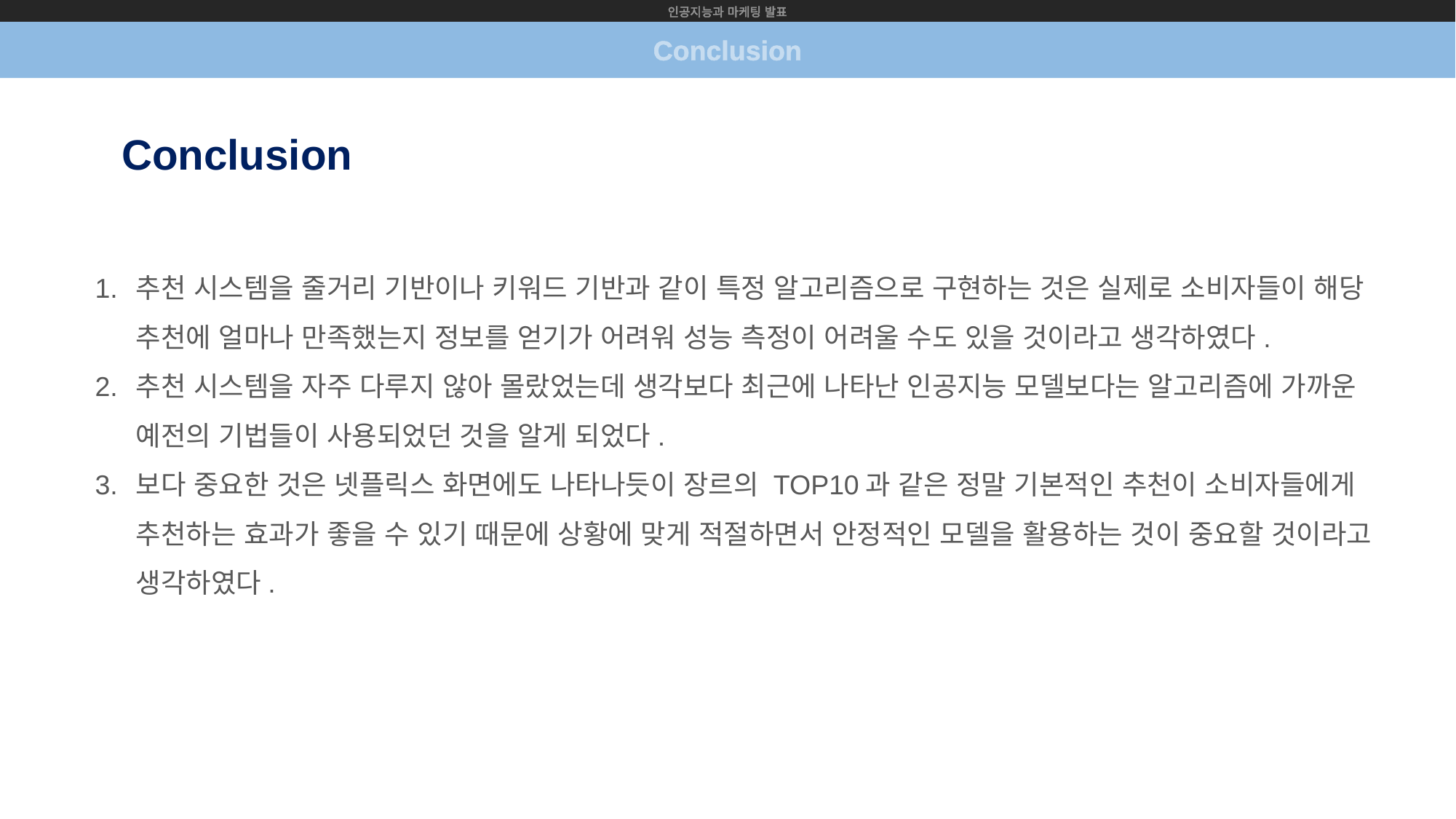

인공지능과 마케팅 발표

Conclusion

Conclusion

추천 시스템을 줄거리 기반이나 키워드 기반과 같이 특정 알고리즘으로 구현하는 것은 실제로 소비자들이 해당 추천에 얼마나 만족했는지 정보를 얻기가 어려워 성능 측정이 어려울 수도 있을 것이라고 생각하였다.
추천 시스템을 자주 다루지 않아 몰랐었는데 생각보다 최근에 나타난 인공지능 모델보다는 알고리즘에 가까운 예전의 기법들이 사용되었던 것을 알게 되었다.
보다 중요한 것은 넷플릭스 화면에도 나타나듯이 장르의 TOP10과 같은 정말 기본적인 추천이 소비자들에게 추천하는 효과가 좋을 수 있기 때문에 상황에 맞게 적절하면서 안정적인 모델을 활용하는 것이 중요할 것이라고 생각하였다.